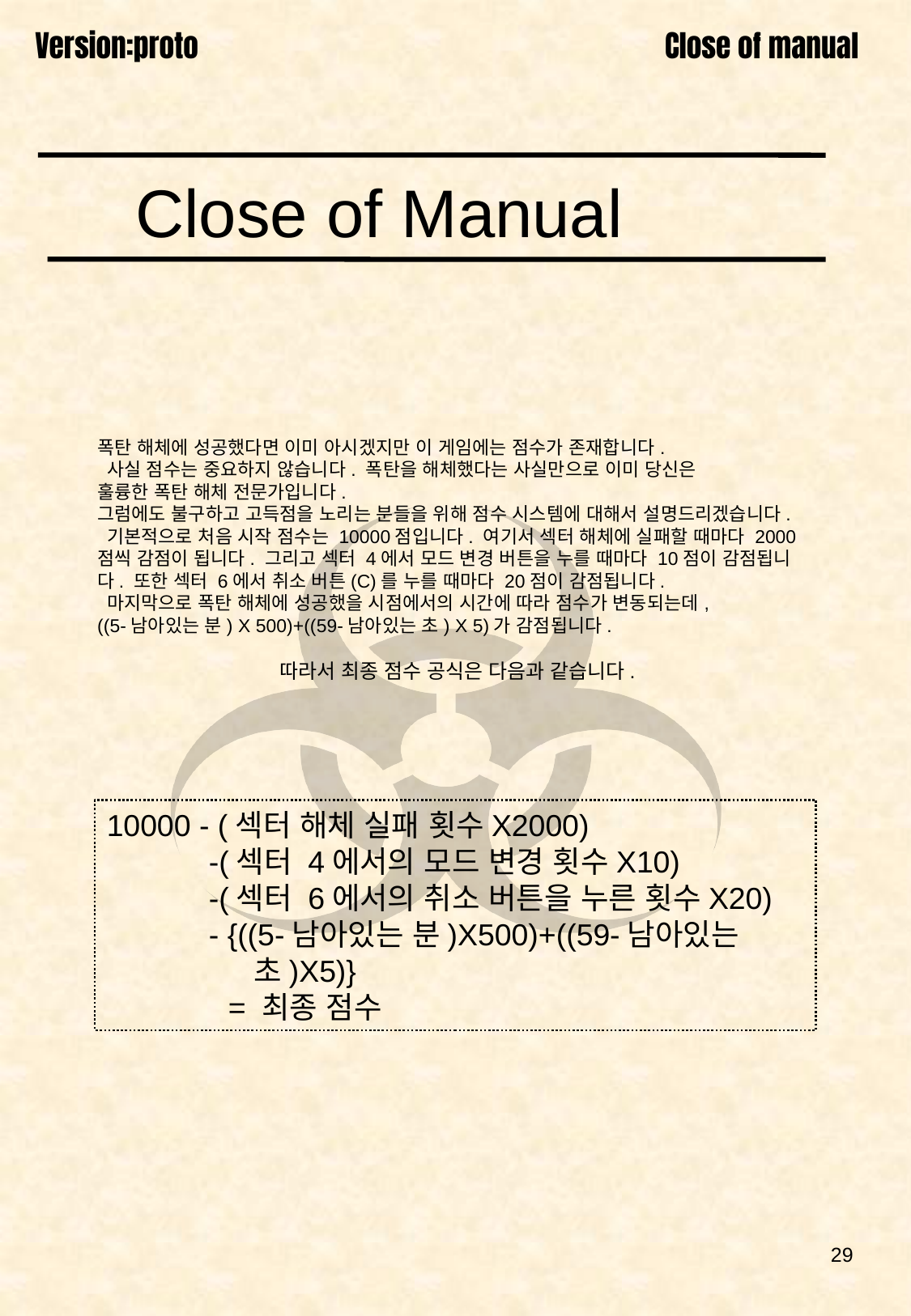

Version:proto
Close of manual
Close of Manual
폭탄 해체에 성공했다면 이미 아시겠지만 이 게임에는 점수가 존재합니다.
 사실 점수는 중요하지 않습니다. 폭탄을 해체했다는 사실만으로 이미 당신은
훌륭한 폭탄 해체 전문가입니다.
그럼에도 불구하고 고득점을 노리는 분들을 위해 점수 시스템에 대해서 설명드리겠습니다.
 기본적으로 처음 시작 점수는 10000점입니다. 여기서 섹터 해체에 실패할 때마다 2000점씩 감점이 됩니다. 그리고 섹터 4에서 모드 변경 버튼을 누를 때마다 10점이 감점됩니다. 또한 섹터 6에서 취소 버튼(C)를 누를 때마다 20점이 감점됩니다.
 마지막으로 폭탄 해체에 성공했을 시점에서의 시간에 따라 점수가 변동되는데,
((5-남아있는 분) X 500)+((59-남아있는 초) X 5)가 감점됩니다.

 따라서 최종 점수 공식은 다음과 같습니다.

10000 - (섹터 해체 실패 횟수X2000)
            -(섹터 4에서의 모드 변경 횟수X10)
            -(섹터 6에서의 취소 버튼을 누른 횟수X20)
            - {((5-남아있는 분)X500)+((59-남아있는 	   초)X5)}
	= 최종 점수
29